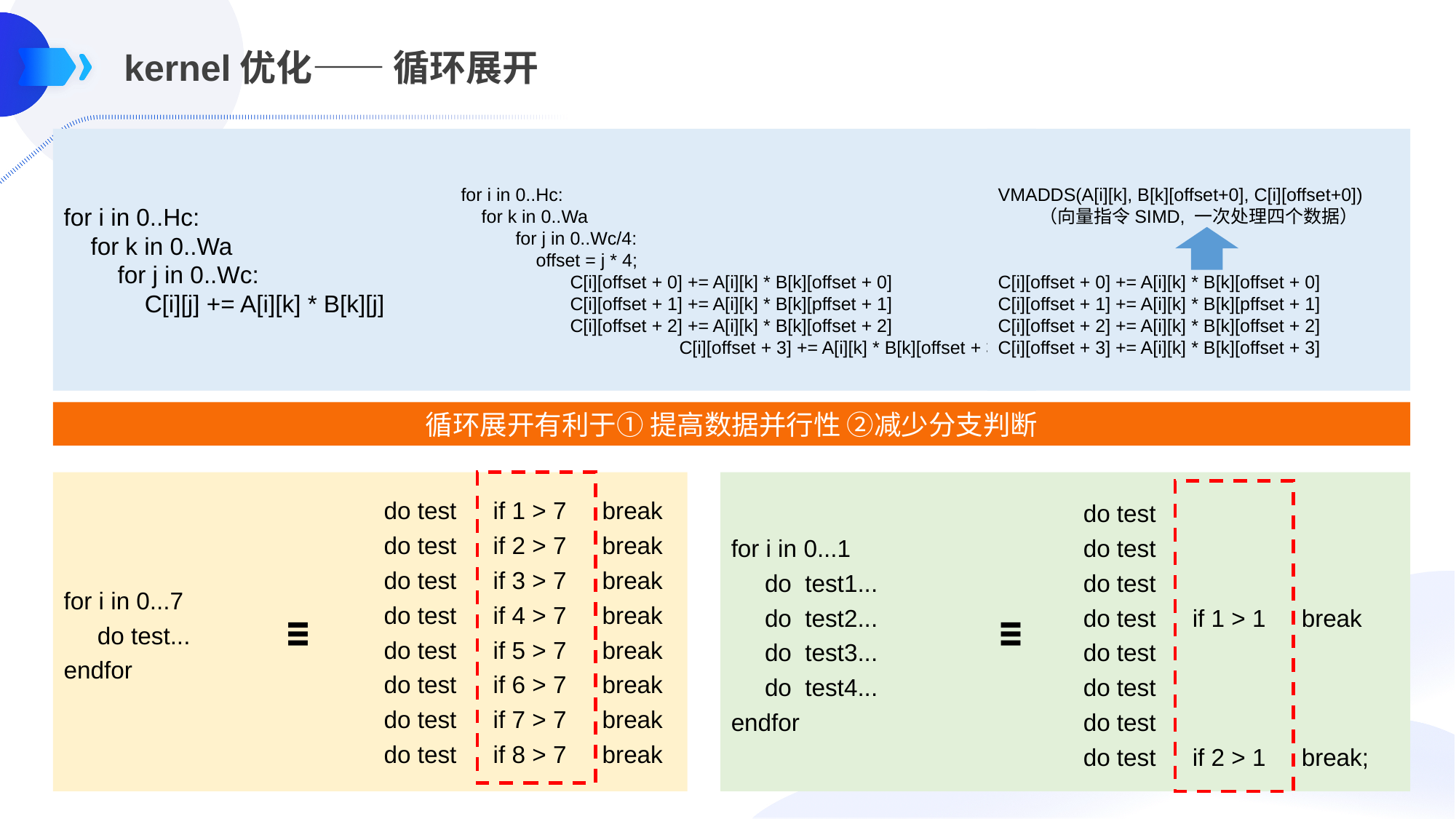

kernel优化—— 循环展开
for i in 0..Hc:
    for k in 0..Wa
        for j in 0..Wc:
            C[i][j] += A[i][k] * B[k][j]

for i in 0..Hc:
    for k in 0..Wa
for j in 0..Wc/4:
    offset = j * 4;
        	C[i][offset + 0] += A[i][k] * B[k][offset + 0]
        	C[i][offset + 1] += A[i][k] * B[k][pffset + 1]
        	C[i][offset + 2] += A[i][k] * B[k][offset + 2]
            	C[i][offset + 3] += A[i][k] * B[k][offset + 3]

VMADDS(A[i][k], B[k][offset+0], C[i][offset+0])
（向量指令SIMD, 一次处理四个数据）

C[i][offset + 0] += A[i][k] * B[k][offset + 0]
C[i][offset + 1] += A[i][k] * B[k][pffset + 1]
C[i][offset + 2] += A[i][k] * B[k][offset + 2]
C[i][offset + 3] += A[i][k] * B[k][offset + 3]

循环展开有利于① 提高数据并行性 ②减少分支判断
for i in 0...7
     do test...
endfor

do test	if 1 > 7	break
do test	if 2 > 7	break
do test	if 3 > 7	break
do test	if 4 > 7	break
do test	if 5 > 7	break
do test	if 6 > 7	break
do test	if 7 > 7	break
do test	if 8 > 7	break

for i in 0...1
     do  test1...
     do  test2...
     do  test3...
     do  test4...
endfor
do test
do test
do test
do test	if 1 > 1	break
do test
do test
do test
do test	if 2 > 1	break;

≡
≡